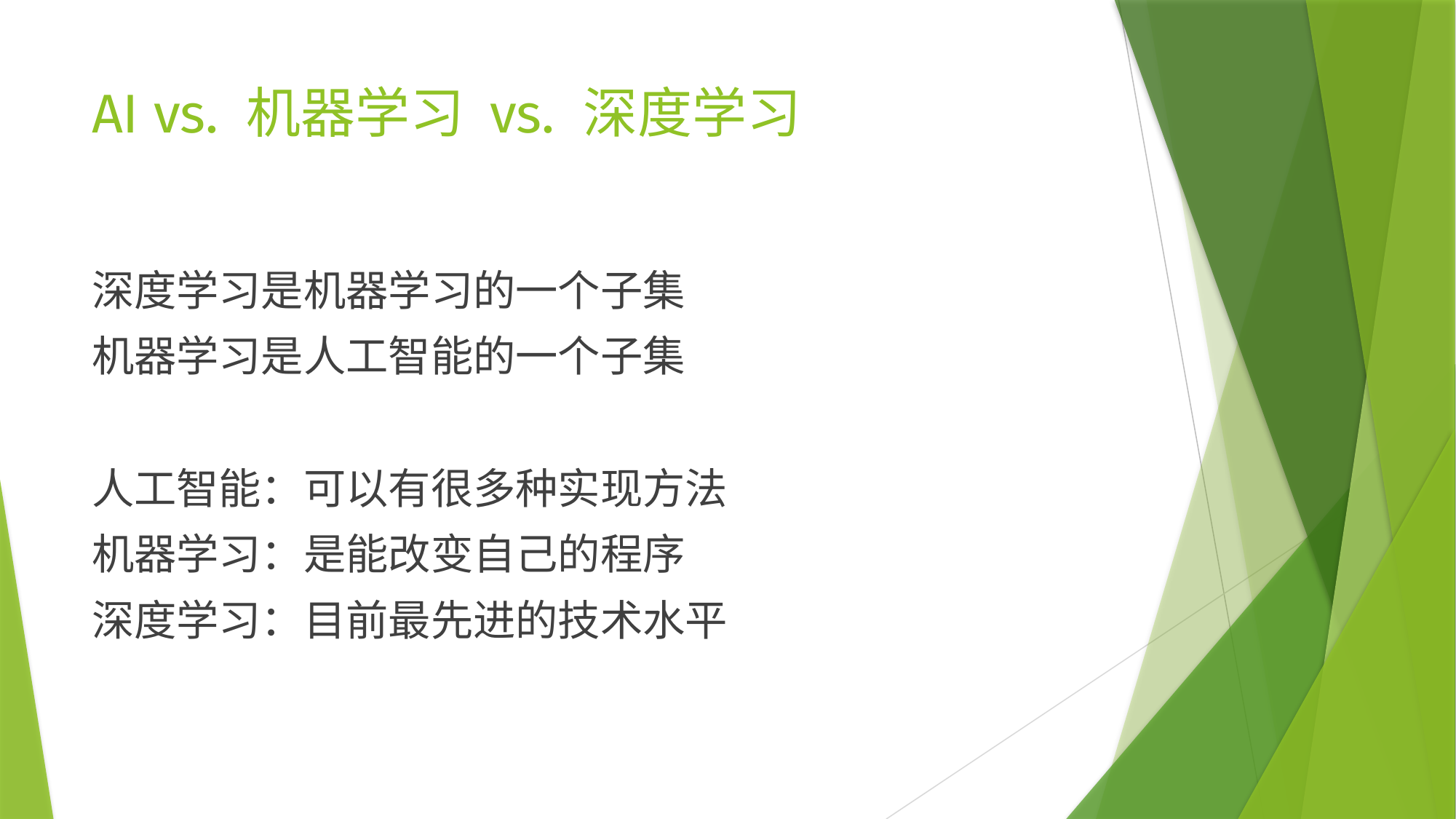

# AI vs. 机器学习 vs. 深度学习
深度学习是机器学习的一个子集
机器学习是人工智能的一个子集

人工智能：可以有很多种实现方法
机器学习：是能改变自己的程序
深度学习：目前最先进的技术水平